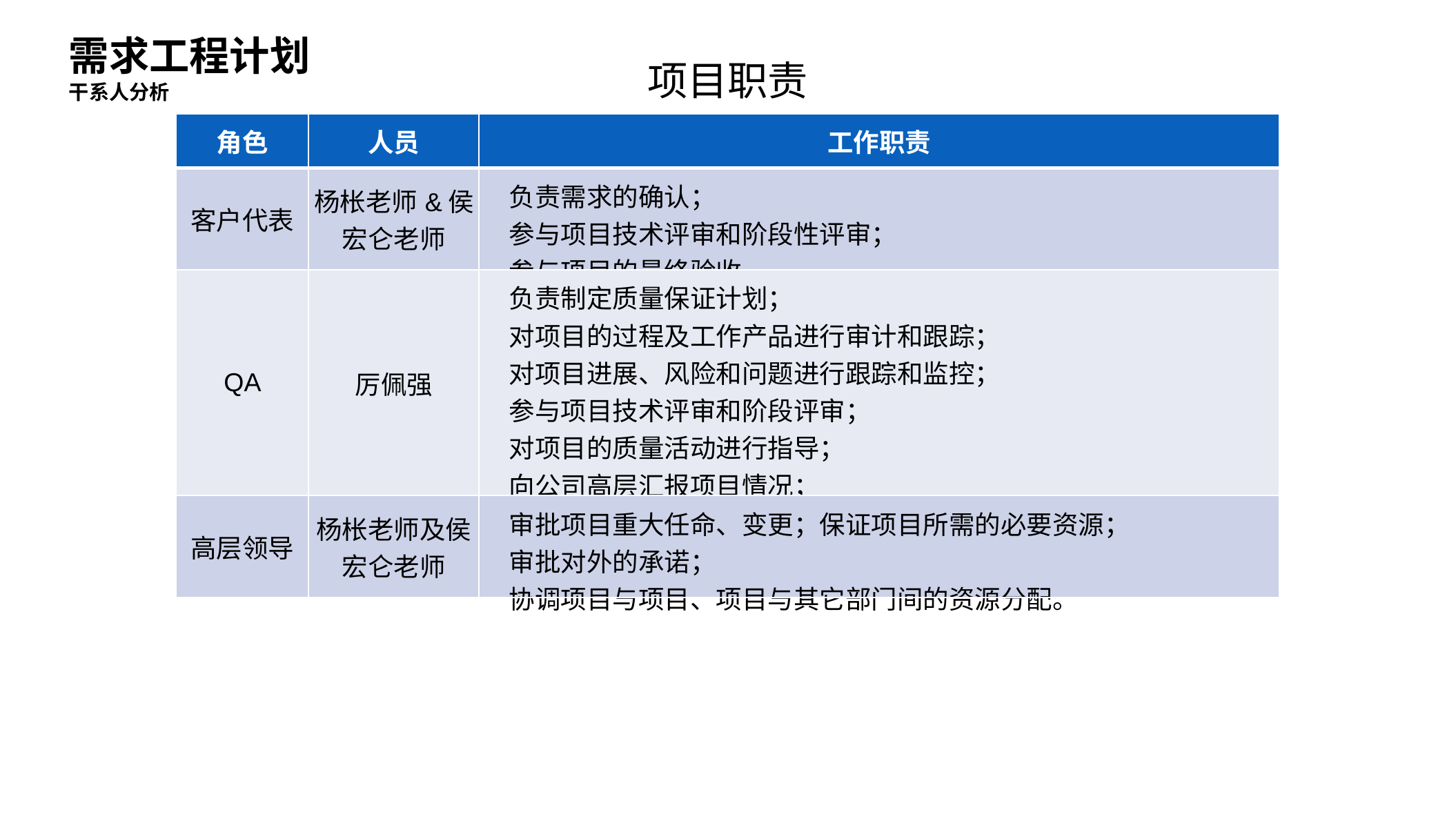

需求工程计划
项目职责
干系人分析
| 角色 | 人员 | 工作职责 |
| --- | --- | --- |
| 客户代表 | 杨枨老师&侯宏仑老师 | 负责需求的确认； 参与项目技术评审和阶段性评审； 参与项目的最终验收。 |
| QA | 厉佩强 | 负责制定质量保证计划； 对项目的过程及工作产品进行审计和跟踪； 对项目进展、风险和问题进行跟踪和监控； 参与项目技术评审和阶段评审； 对项目的质量活动进行指导； 向公司高层汇报项目情况； 收集过程改进建议。 |
| 高层领导 | 杨枨老师及侯宏仑老师 | 审批项目重大任命、变更；保证项目所需的必要资源； 审批对外的承诺； 协调项目与项目、项目与其它部门间的资源分配。 |